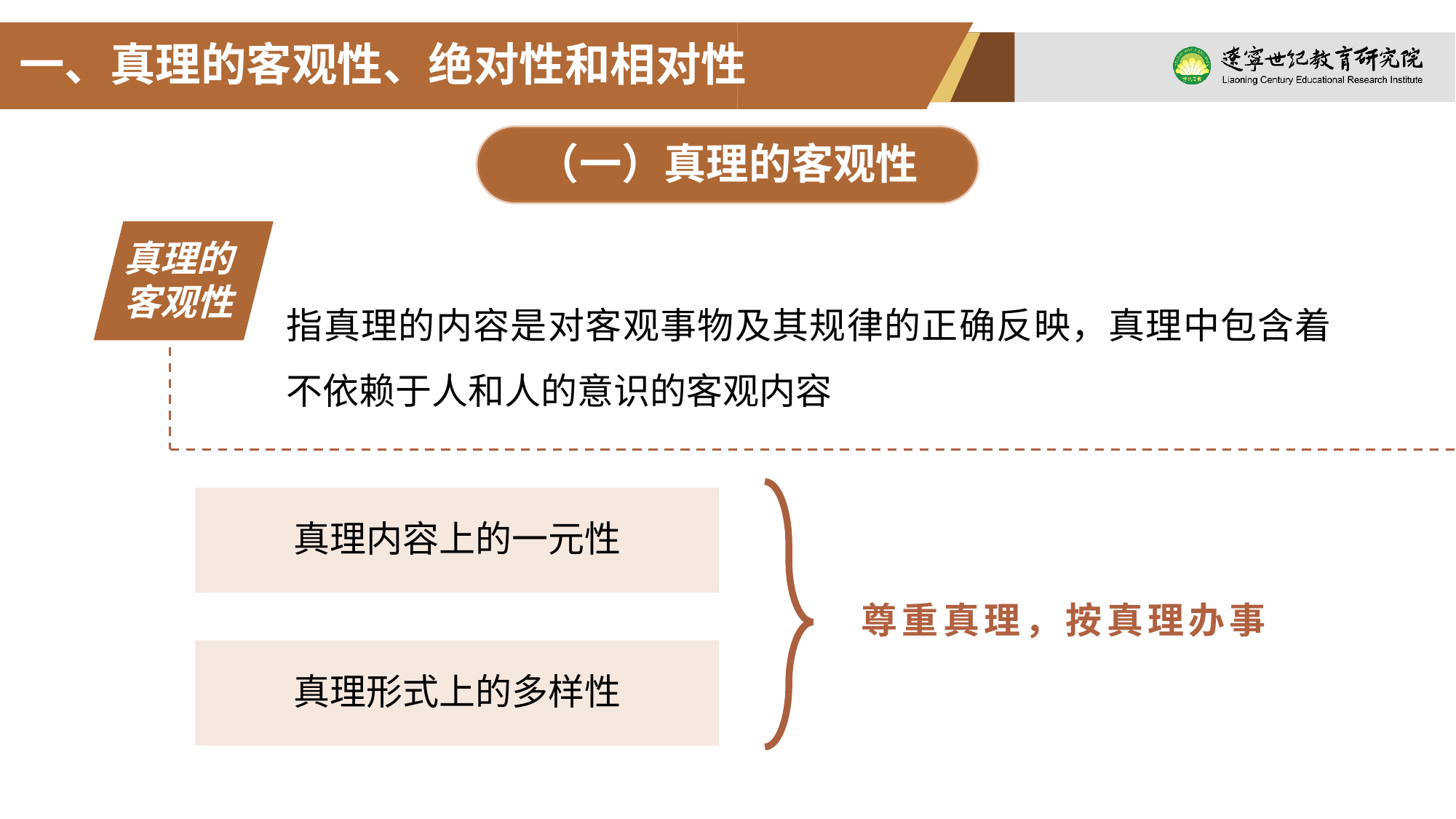

一、真理的客观性、绝对性和相对性
（一）真理的客观性

真理的
客观性
指真理的内容是对客观事物及其规律的正确反映，真理中包含着不依赖于人和人的意识的客观内容

真理内容上的一元性
尊重真理，按真理办事
真理形式上的多样性